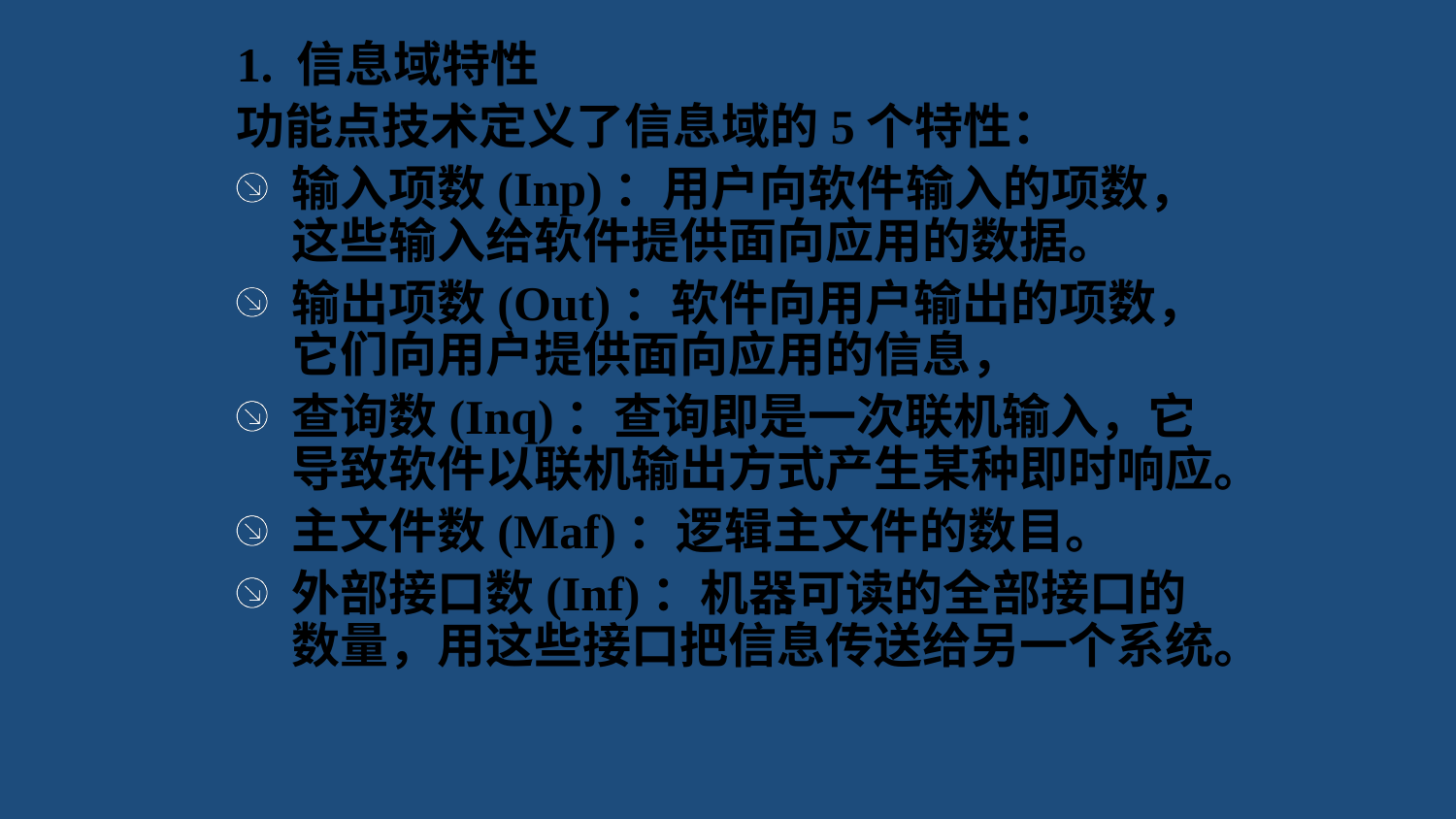

1. 信息域特性
功能点技术定义了信息域的5个特性：
输入项数(Inp)：用户向软件输入的项数，这些输入给软件提供面向应用的数据。
输出项数(Out)：软件向用户输出的项数，它们向用户提供面向应用的信息，
查询数(Inq)：查询即是一次联机输入，它导致软件以联机输出方式产生某种即时响应。
主文件数(Maf)：逻辑主文件的数目。
外部接口数(Inf)：机器可读的全部接口的数量，用这些接口把信息传送给另一个系统。